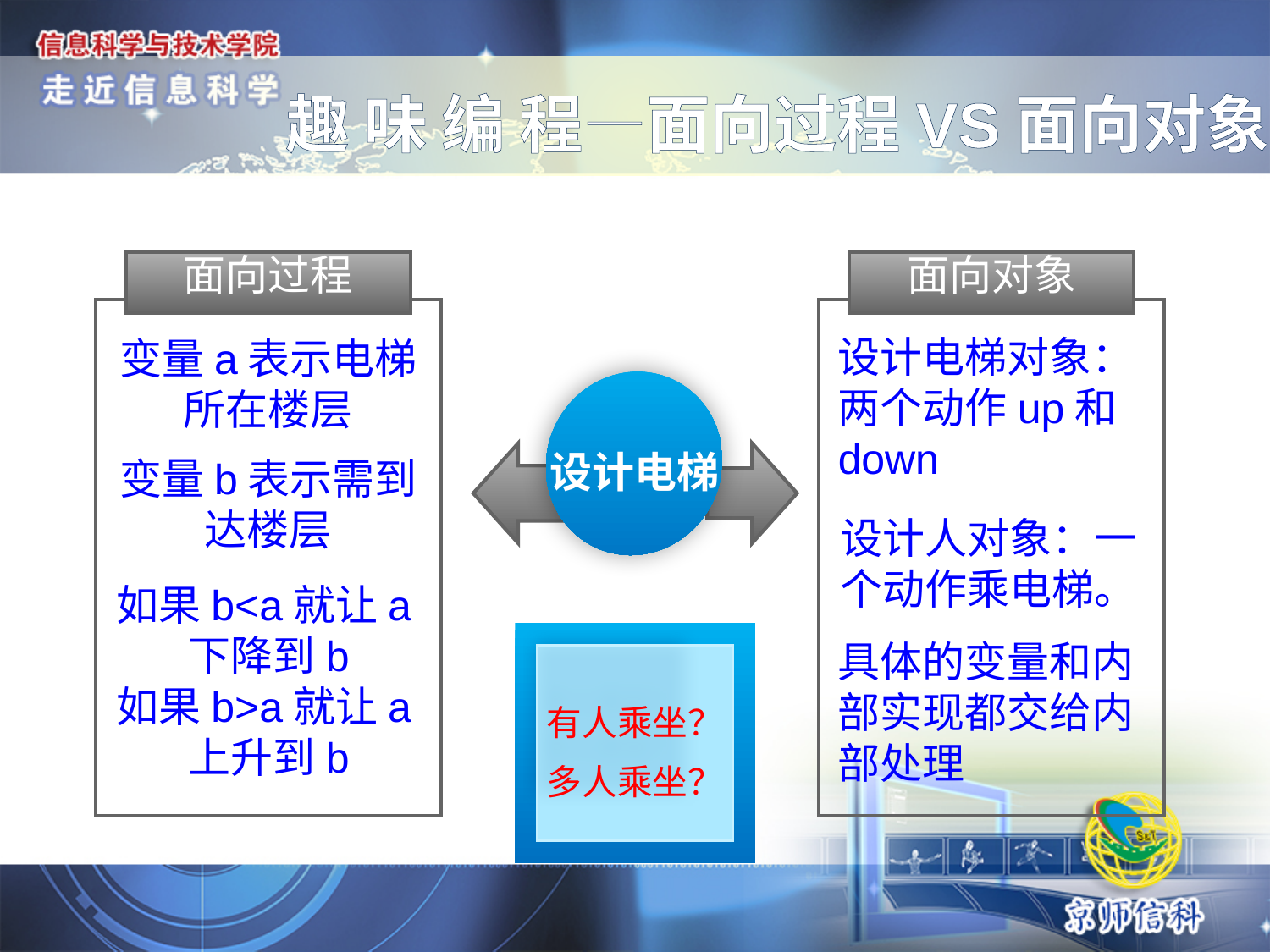

# 趣 味 编 程—面向过程VS面向对象
面向过程

变量a表示电梯所在楼层
变量b表示需到达楼层
如果b<a就让a下降到b
如果b>a就让a上升到b
面向对象

设计电梯对象：两个动作up和down
设计人对象：一个动作乘电梯。
具体的变量和内部实现都交给内部处理

设计电梯

有人乘坐？
多人乘坐？